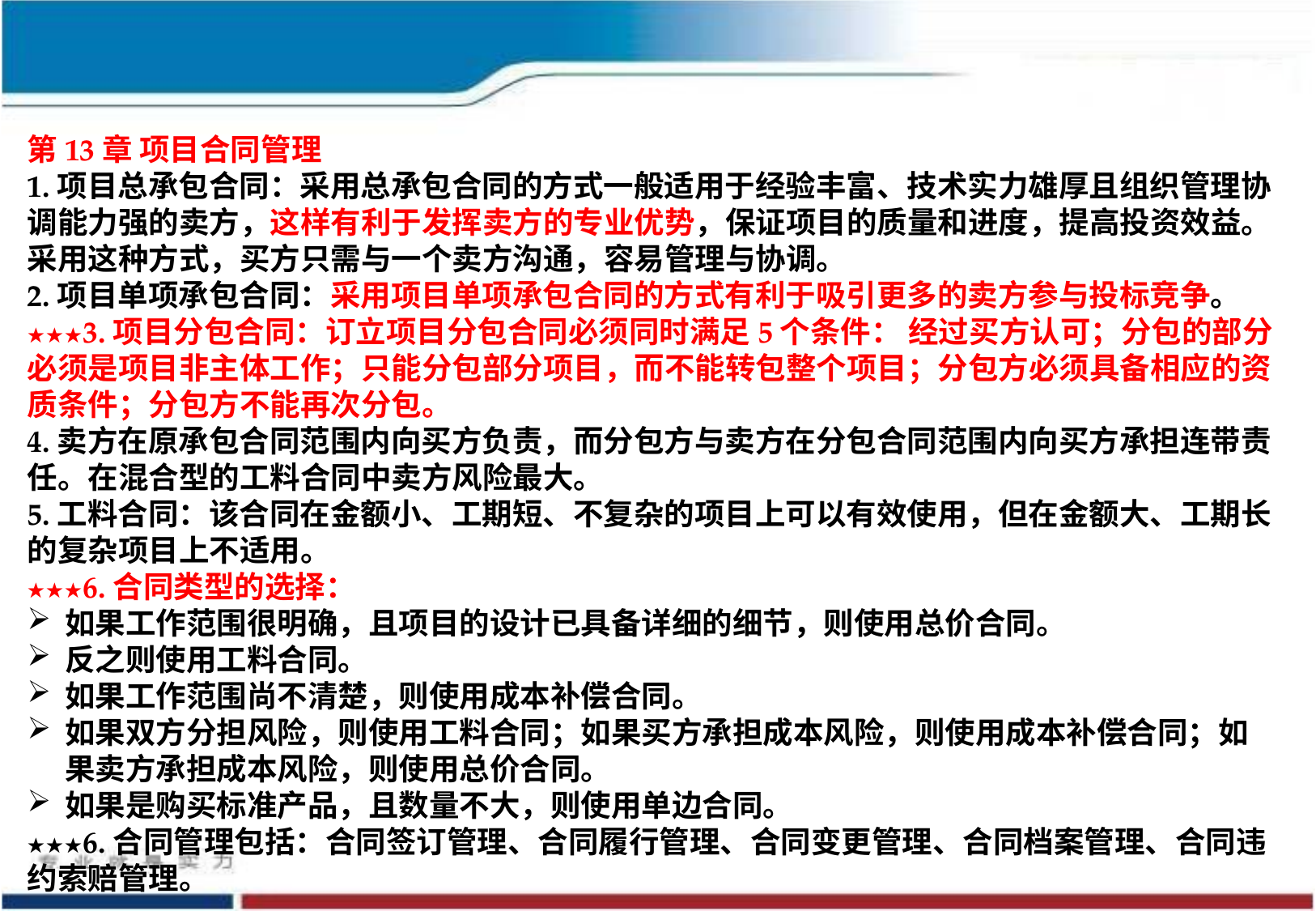

第13章 项目合同管理
1.项目总承包合同：采用总承包合同的方式一般适用于经验丰富、技术实力雄厚且组织管理协调能力强的卖方，这样有利于发挥卖方的专业优势，保证项目的质量和进度，提高投资效益。采用这种方式，买方只需与一个卖方沟通，容易管理与协调。
2.项目单项承包合同：采用项目单项承包合同的方式有利于吸引更多的卖方参与投标竞争。
★★★3.项目分包合同：订立项目分包合同必须同时满足5个条件： 经过买方认可；分包的部分必须是项目非主体工作；只能分包部分项目，而不能转包整个项目；分包方必须具备相应的资质条件；分包方不能再次分包。
4.卖方在原承包合同范围内向买方负责，而分包方与卖方在分包合同范围内向买方承担连带责任。在混合型的工料合同中卖方风险最大。
5.工料合同：该合同在金额小、工期短、不复杂的项目上可以有效使用，但在金额大、工期长的复杂项目上不适用。
★★★6.合同类型的选择：
如果工作范围很明确，且项目的设计已具备详细的细节，则使用总价合同。
反之则使用工料合同。
如果工作范围尚不清楚，则使用成本补偿合同。
如果双方分担风险，则使用工料合同；如果买方承担成本风险，则使用成本补偿合同；如果卖方承担成本风险，则使用总价合同。
如果是购买标准产品，且数量不大，则使用单边合同。
★★★6.合同管理包括：合同签订管理、合同履行管理、合同变更管理、合同档案管理、合同违约索赔管理。